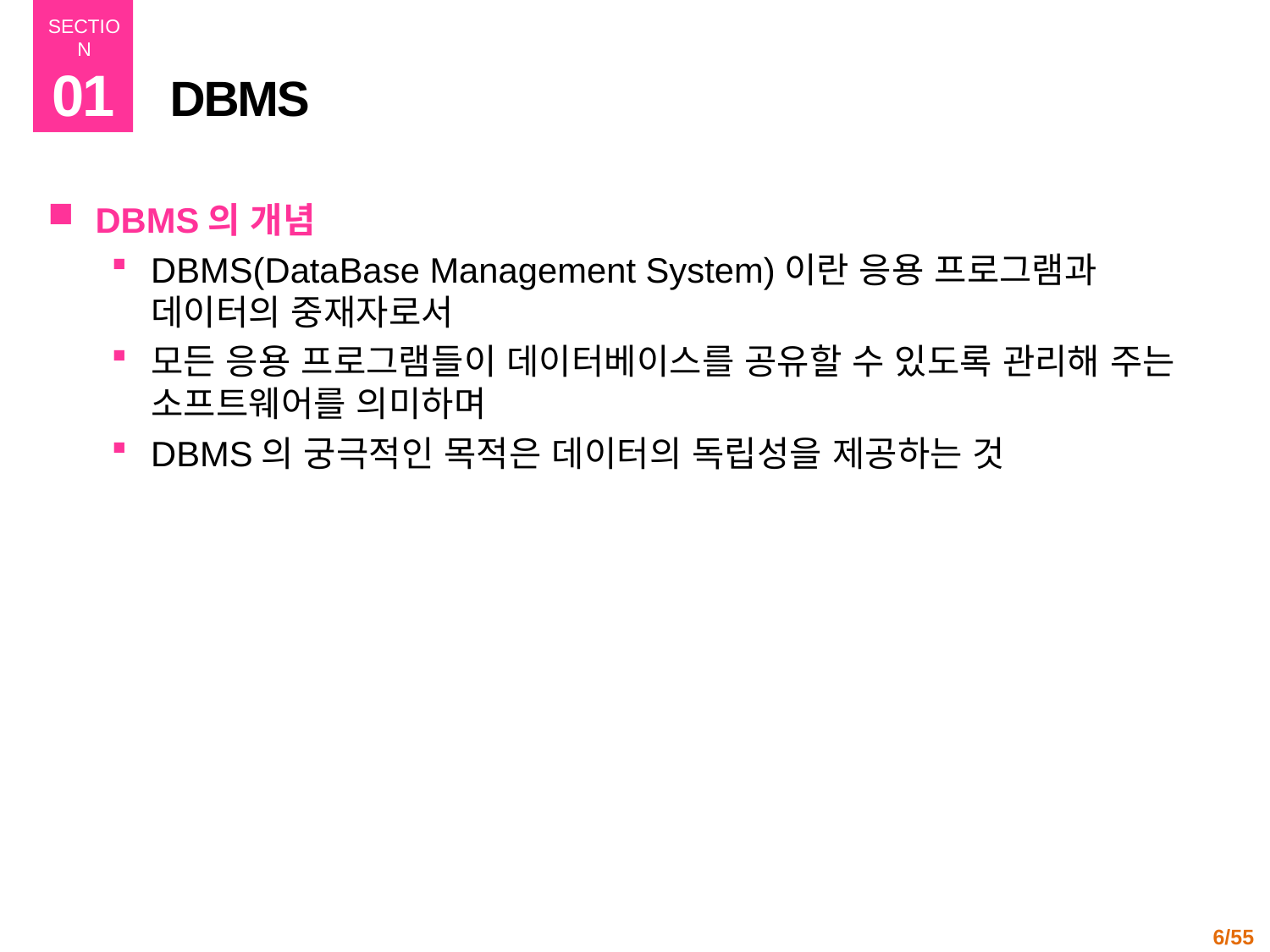

01
# DBMS
DBMS의 개념
DBMS(DataBase Management System)이란 응용 프로그램과 데이터의 중재자로서
모든 응용 프로그램들이 데이터베이스를 공유할 수 있도록 관리해 주는 소프트웨어를 의미하며
DBMS의 궁극적인 목적은 데이터의 독립성을 제공하는 것